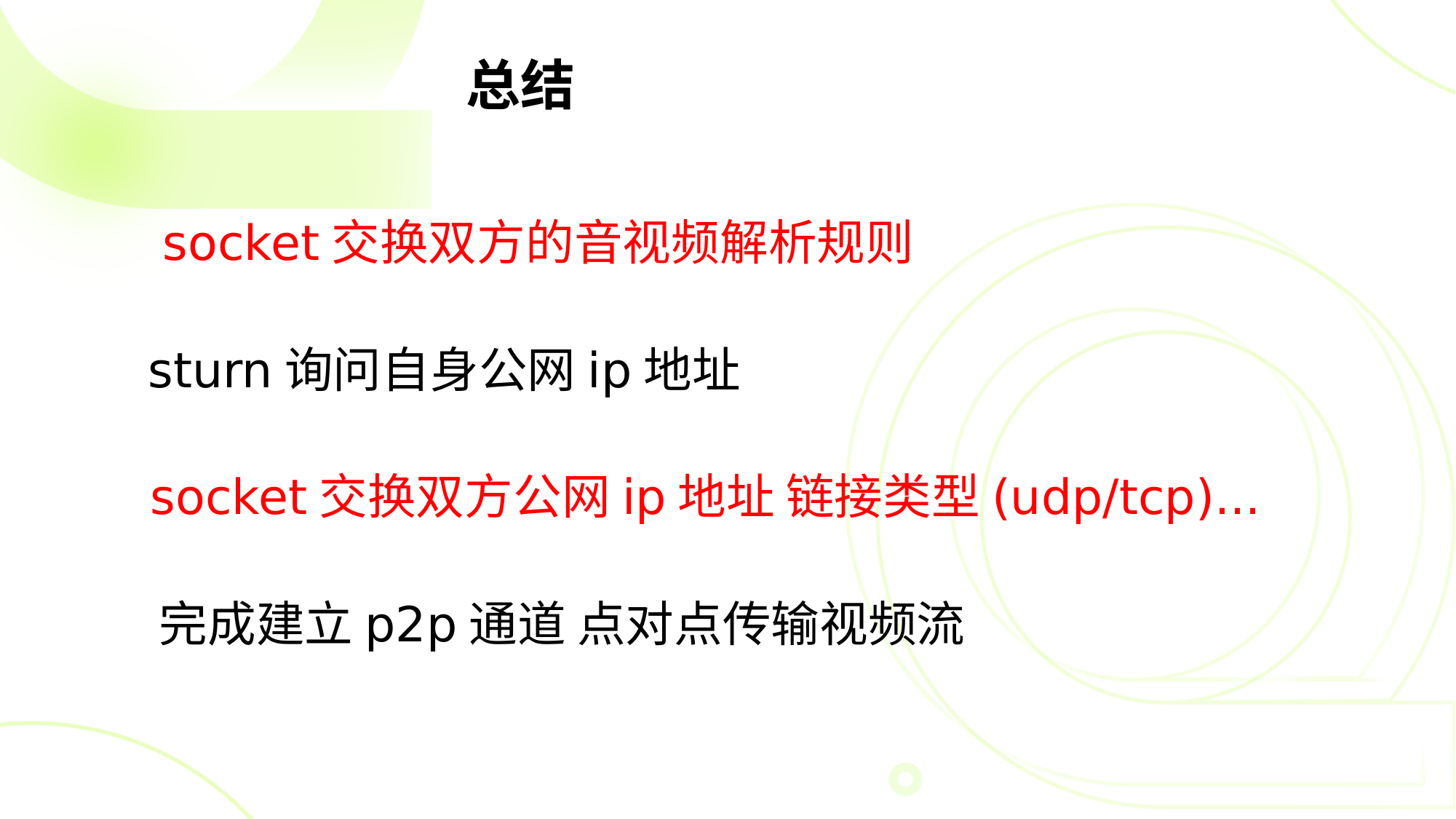

总结
socket交换双方的音视频解析规则
sturn询问自身公网ip地址
socket交换双方公网ip地址 链接类型(udp/tcp)...
完成建立p2p通道 点对点传输视频流️